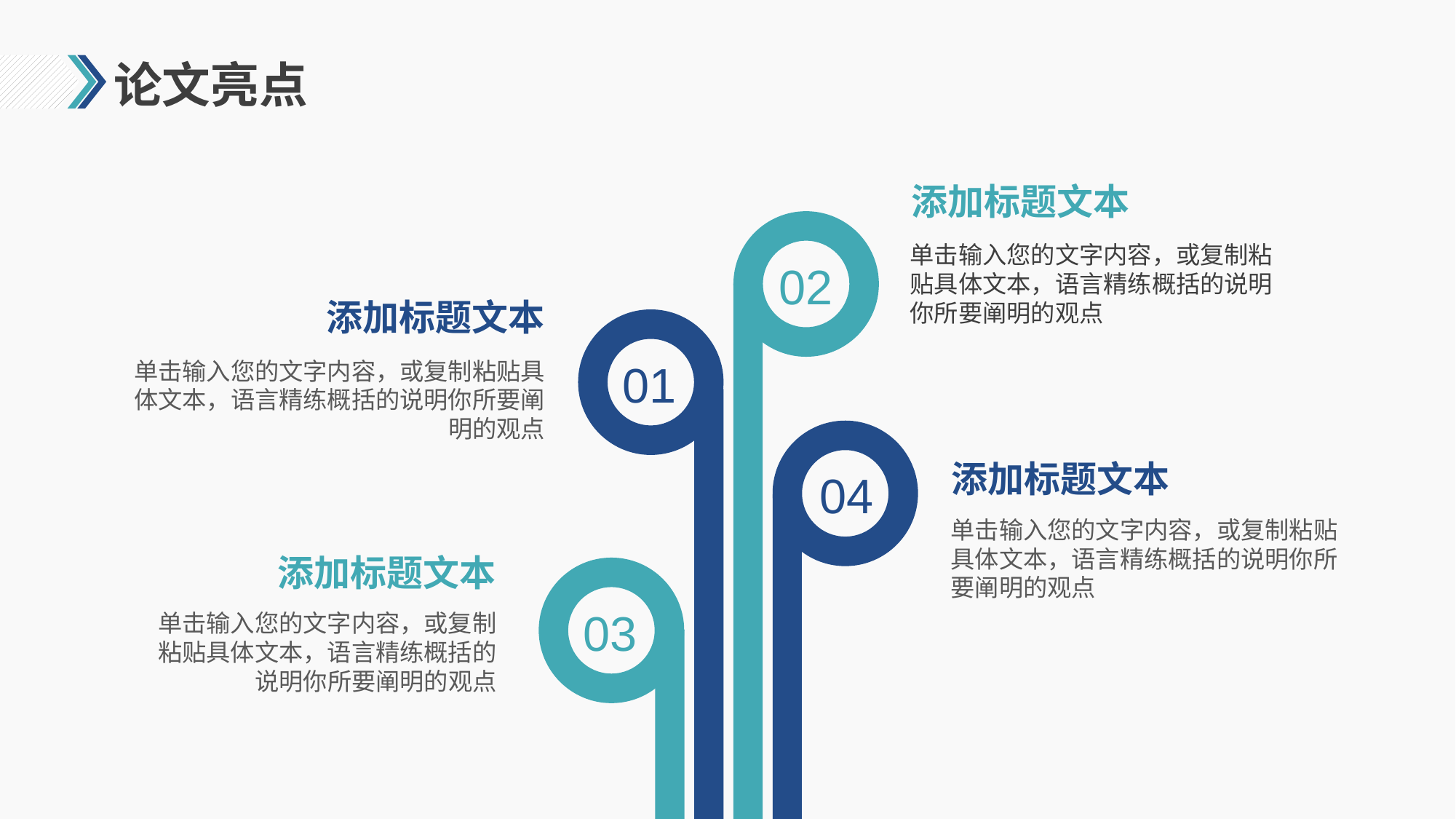

# 论文亮点
添加标题文本

单击输入您的文字内容，或复制粘贴具体文本，语言精练概括的说明你所要阐明的观点
02
添加标题文本

01
单击输入您的文字内容，或复制粘贴具体文本，语言精练概括的说明你所要阐明的观点

04
添加标题文本
单击输入您的文字内容，或复制粘贴具体文本，语言精练概括的说明你所要阐明的观点
添加标题文本

03
单击输入您的文字内容，或复制粘贴具体文本，语言精练概括的说明你所要阐明的观点